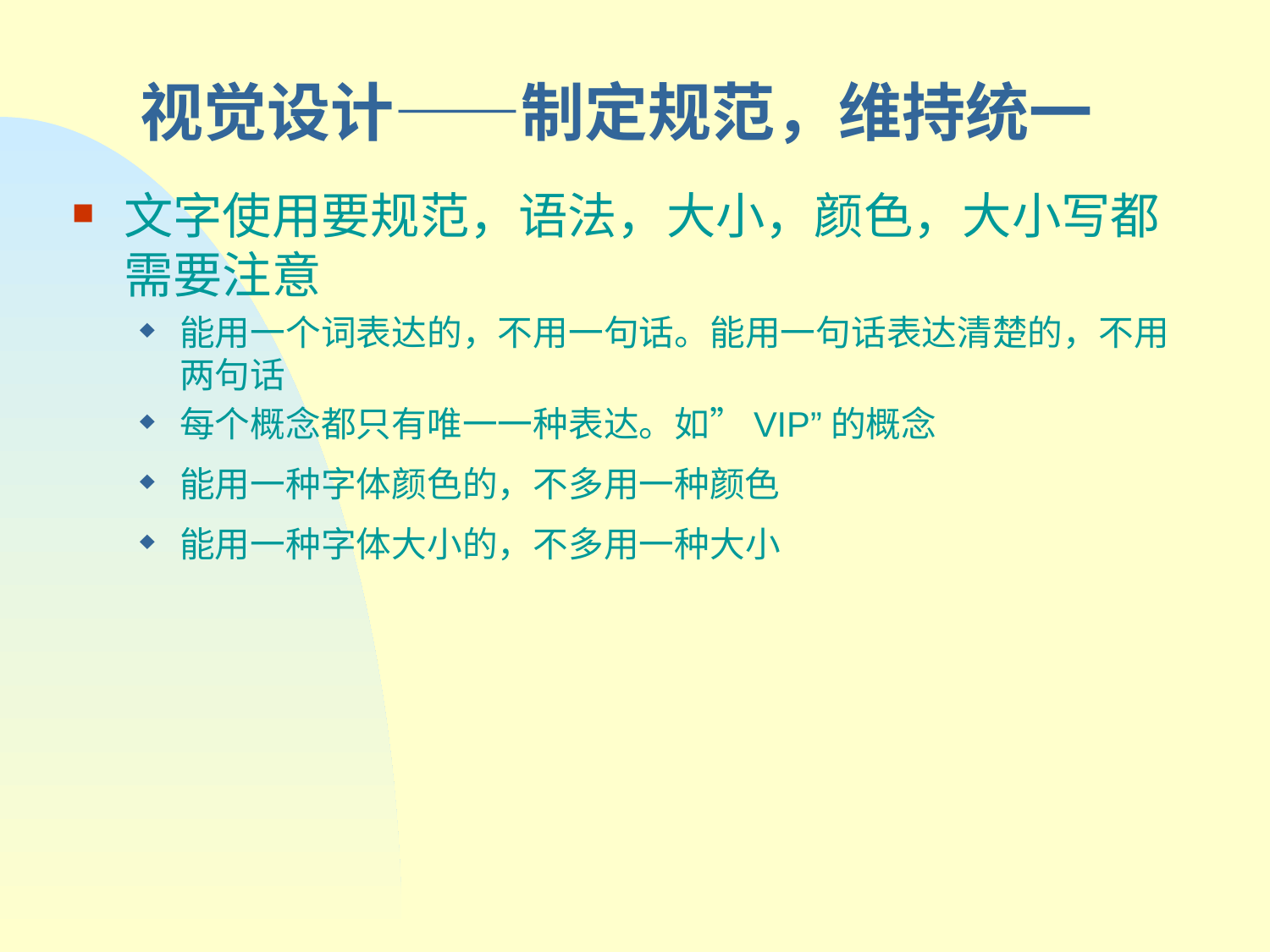

# 视觉设计——制定规范，维持统一
文字使用要规范，语法，大小，颜色，大小写都需要注意
能用一个词表达的，不用一句话。能用一句话表达清楚的，不用两句话
每个概念都只有唯一一种表达。如”VIP”的概念
能用一种字体颜色的，不多用一种颜色
能用一种字体大小的，不多用一种大小